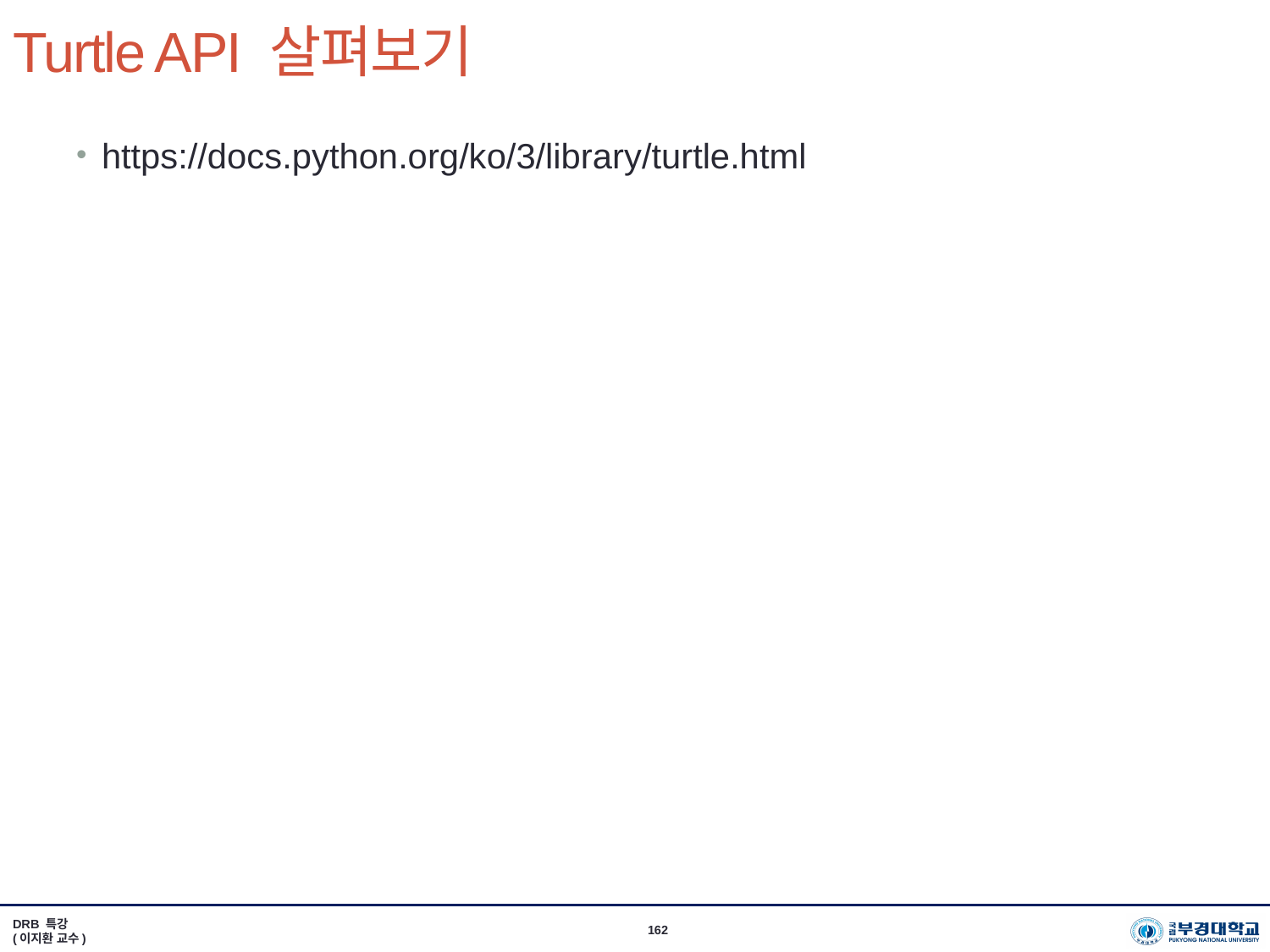

# Turtle API 살펴보기
https://docs.python.org/ko/3/library/turtle.html
DRB 특강
(이지환 교수)